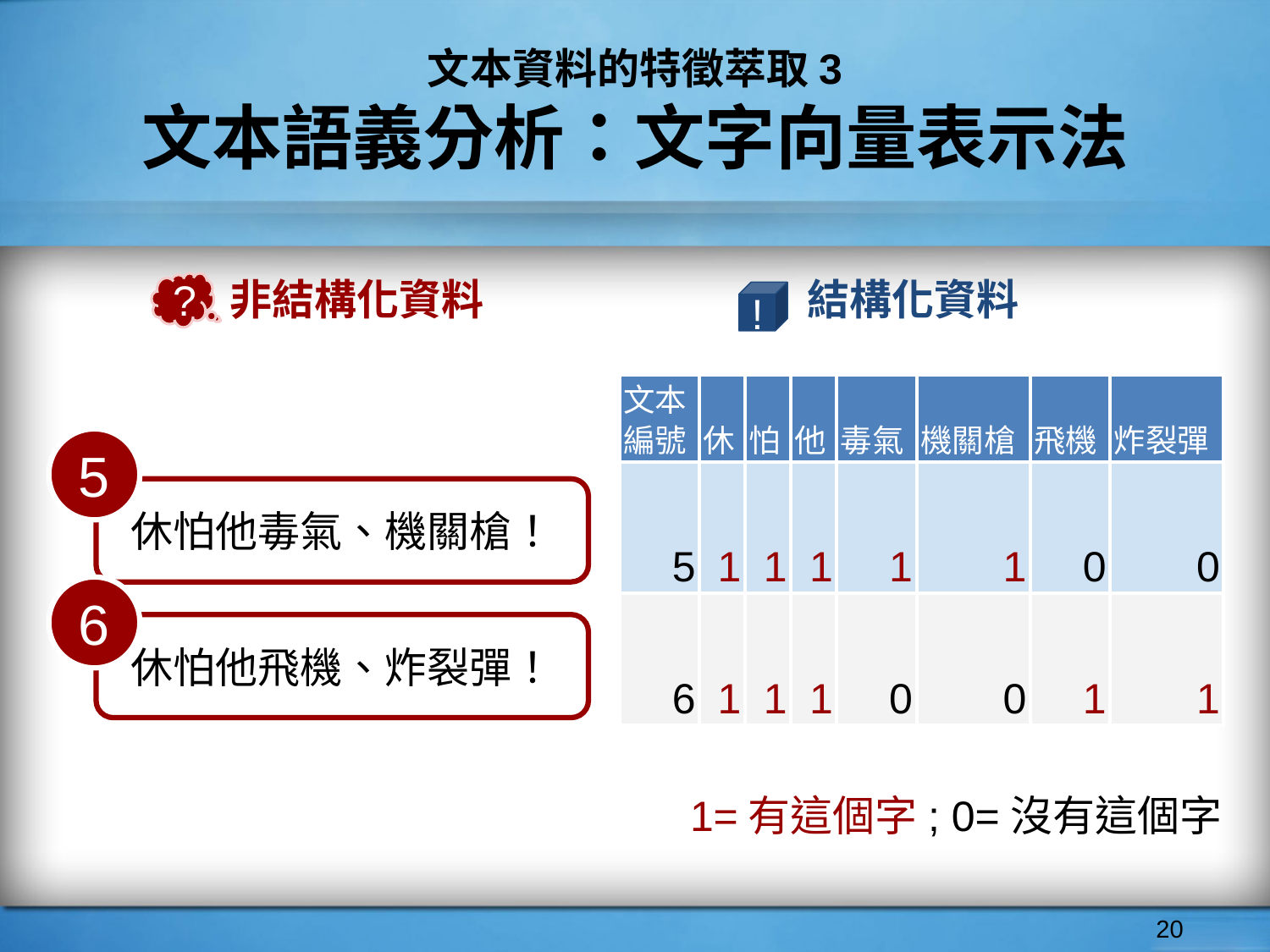

# 文本資料的特徵萃取3
文本語義分析：文字向量表示法
非結構化資料
結構化資料
?
!
| 文本 編號 | 休 | 怕 | 他 | 毒氣 | 機關槍 | 飛機 | 炸裂彈 |
| --- | --- | --- | --- | --- | --- | --- | --- |
| 5 | 1 | 1 | 1 | 1 | 1 | 0 | 0 |
| 6 | 1 | 1 | 1 | 0 | 0 | 1 | 1 |
5
休怕他毒氣、機關槍！
6
休怕他飛機、炸裂彈！
1=有這個字; 0=沒有這個字
20